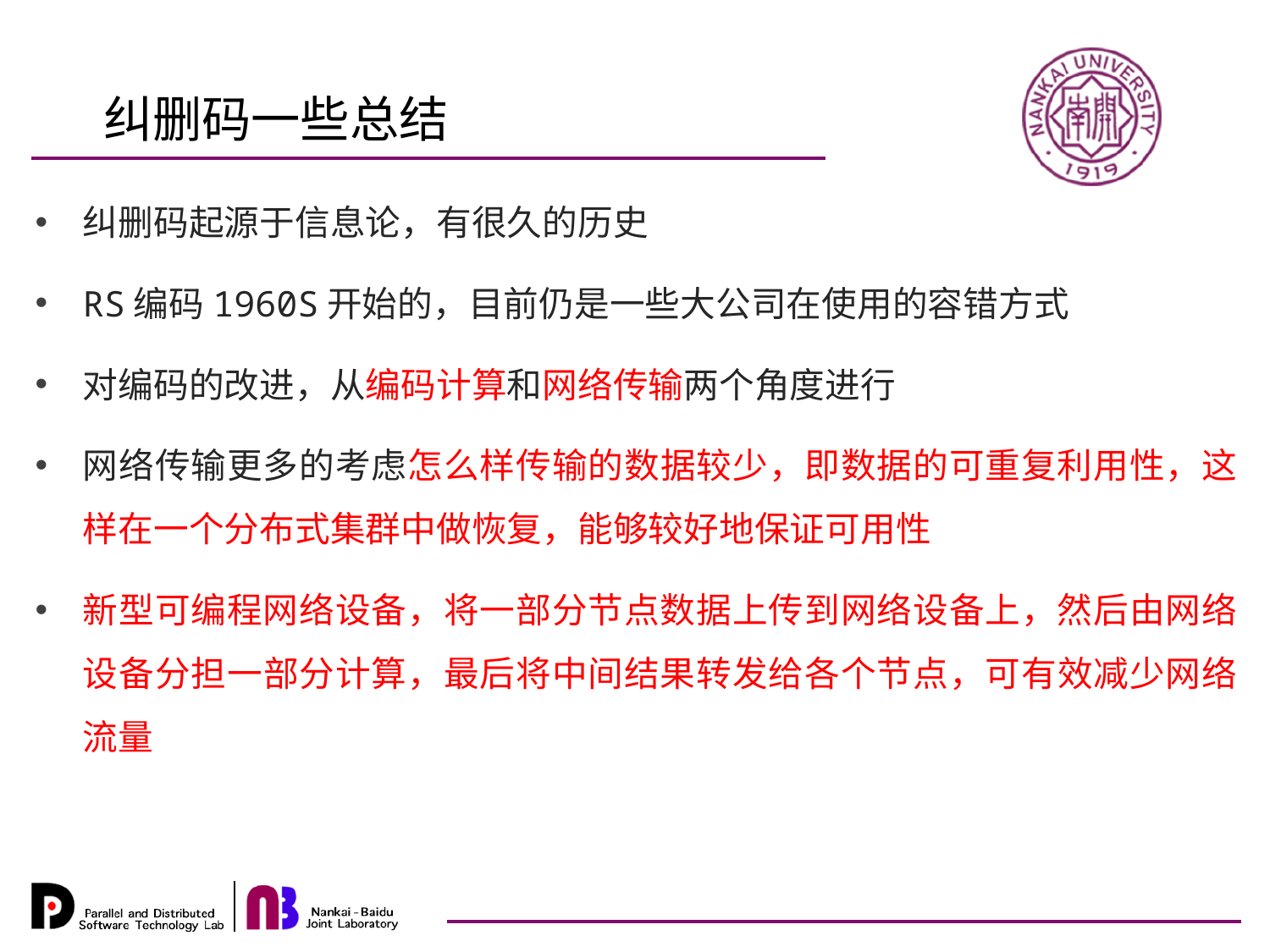

纠删码一些总结
纠删码起源于信息论，有很久的历史
RS编码1960S开始的，目前仍是一些大公司在使用的容错方式
对编码的改进，从编码计算和网络传输两个角度进行
网络传输更多的考虑怎么样传输的数据较少，即数据的可重复利用性，这样在一个分布式集群中做恢复，能够较好地保证可用性
新型可编程网络设备，将一部分节点数据上传到网络设备上，然后由网络设备分担一部分计算，最后将中间结果转发给各个节点，可有效减少网络流量